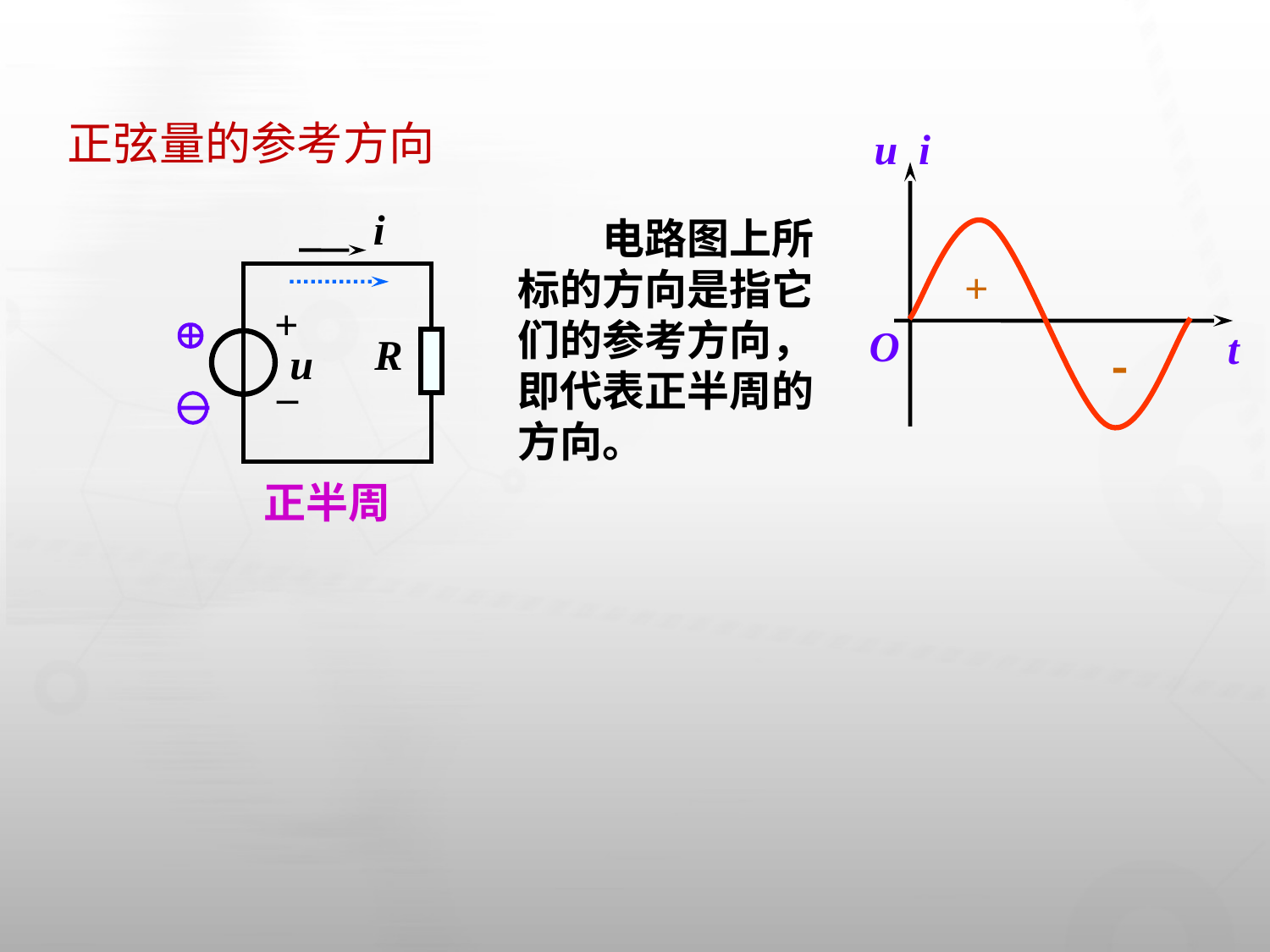

正弦量的参考方向
u  i

O
 t

i

+
R

u

–

　　电路图上所标的方向是指它们的参考方向，
即代表正半周的方向。
+

⊕
−

正半周